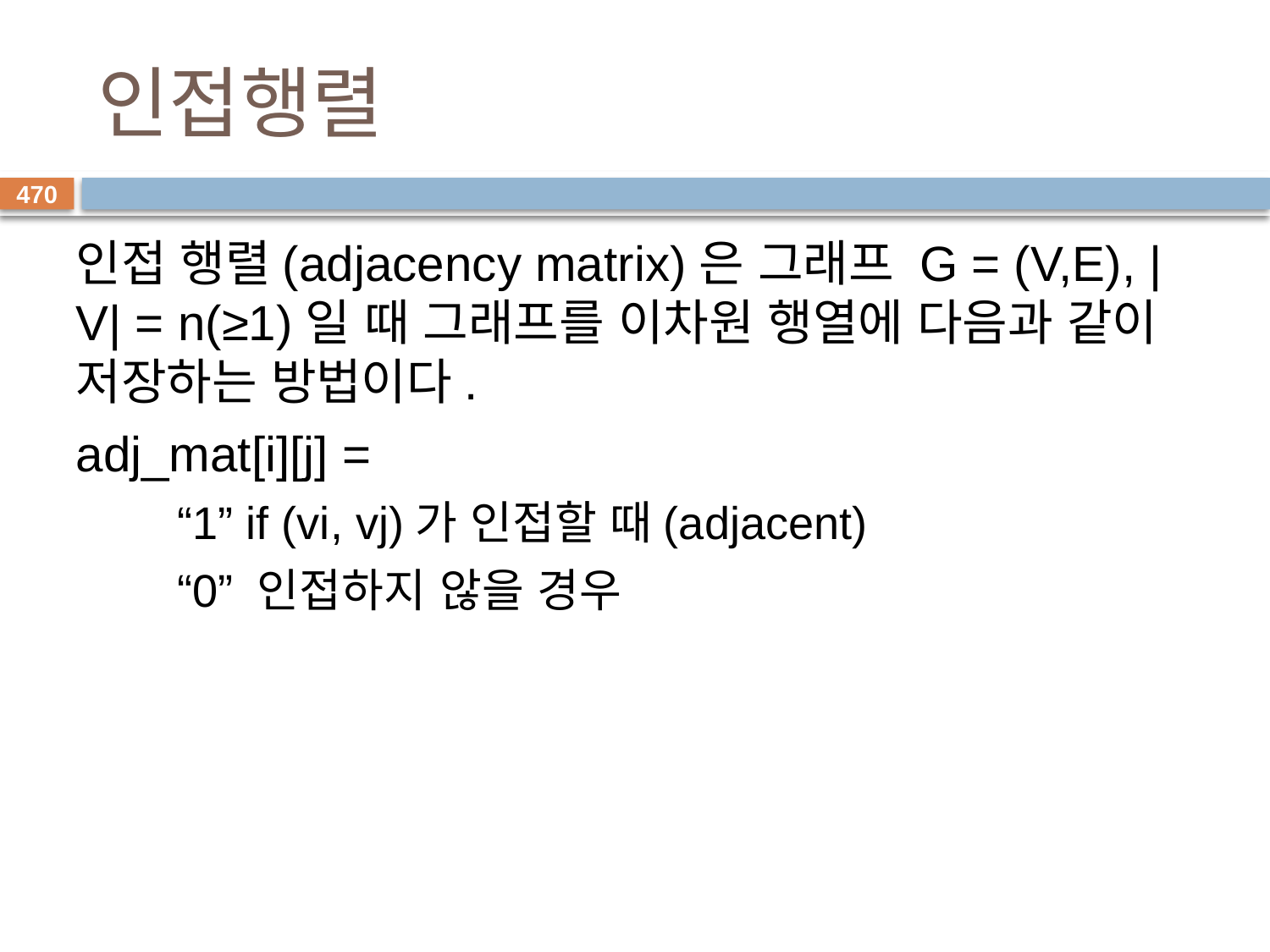

# 인접행렬
470
인접 행렬(adjacency matrix)은 그래프 G = (V,E), |V| = n(≥1)일 때 그래프를 이차원 행열에 다음과 같이 저장하는 방법이다.
adj_mat[i][j] =
“1” if (vi, vj)가 인접할 때(adjacent)
“0” 인접하지 않을 경우